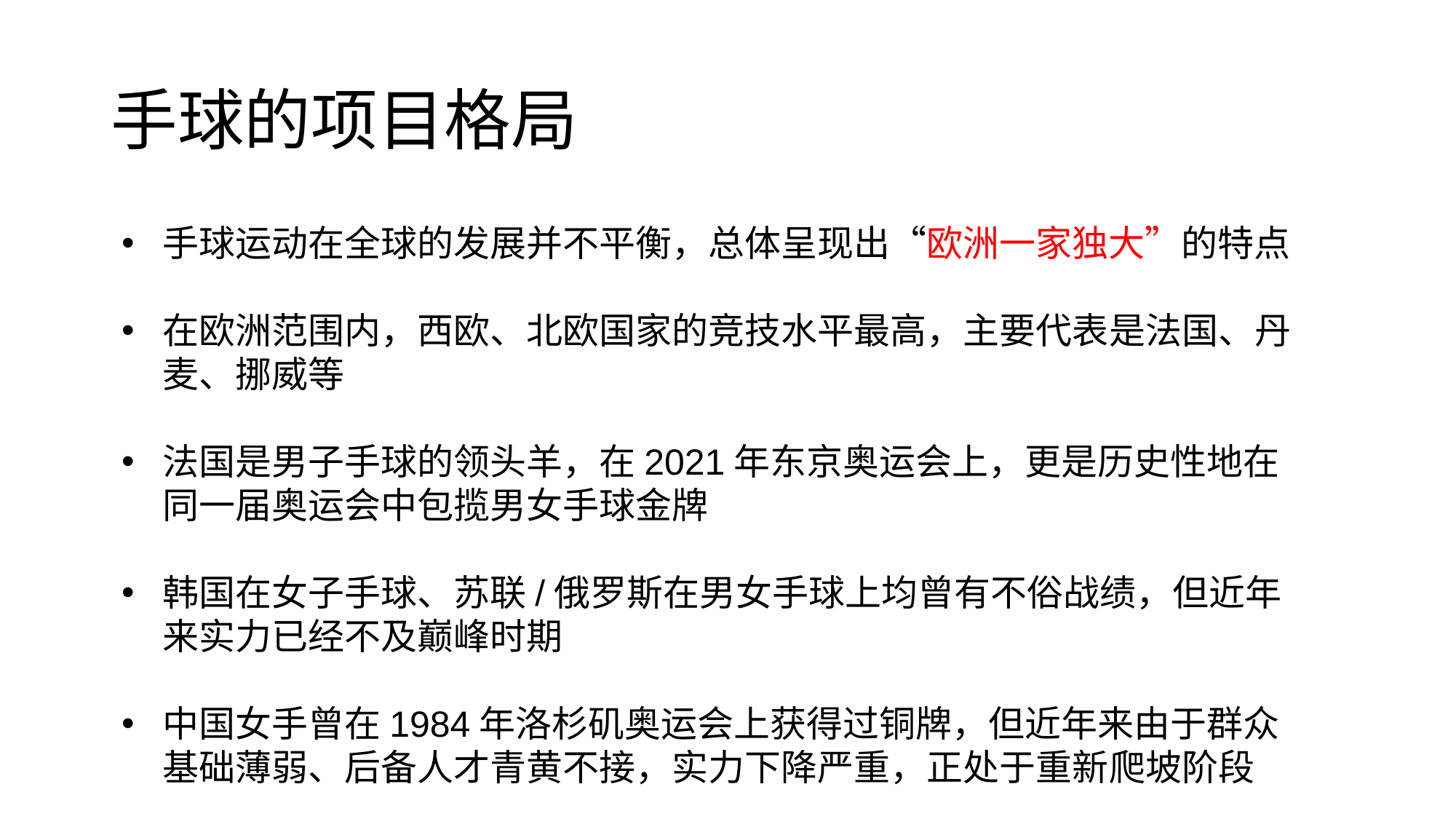

# 手球的项目格局
手球运动在全球的发展并不平衡，总体呈现出“欧洲一家独大”的特点

在欧洲范围内，西欧、北欧国家的竞技水平最高，主要代表是法国、丹麦、挪威等

法国是男子手球的领头羊，在2021年东京奥运会上，更是历史性地在同一届奥运会中包揽男女手球金牌

韩国在女子手球、苏联/俄罗斯在男女手球上均曾有不俗战绩，但近年来实力已经不及巅峰时期

中国女手曾在1984年洛杉矶奥运会上获得过铜牌，但近年来由于群众基础薄弱、后备人才青黄不接，实力下降严重，正处于重新爬坡阶段